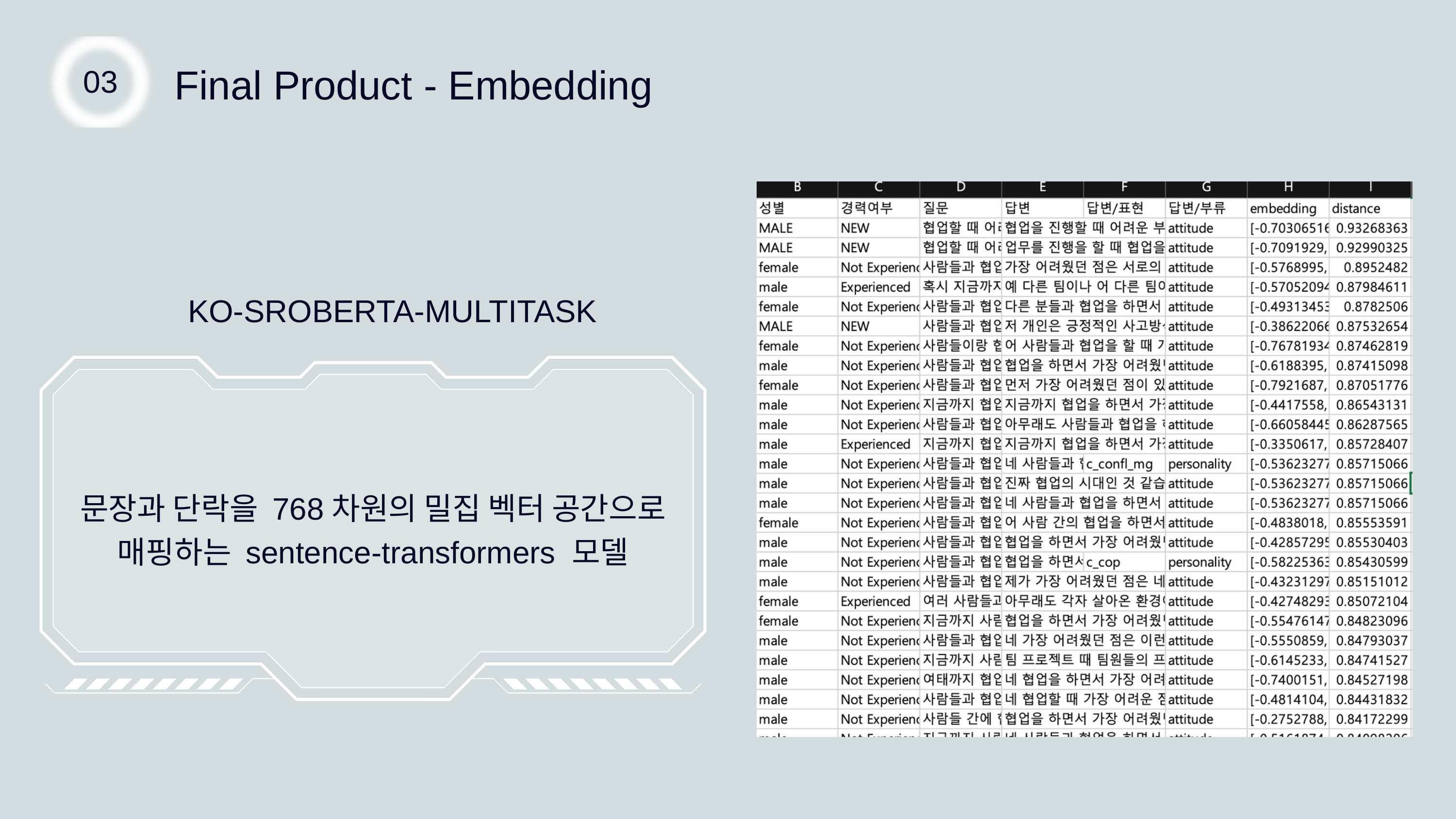

Final Product - Embedding
03

KO-SROBERTA-MULTITASK

문장과 단락을 768차원의 밀집 벡터 공간으로 매핑하는 sentence-transformers 모델